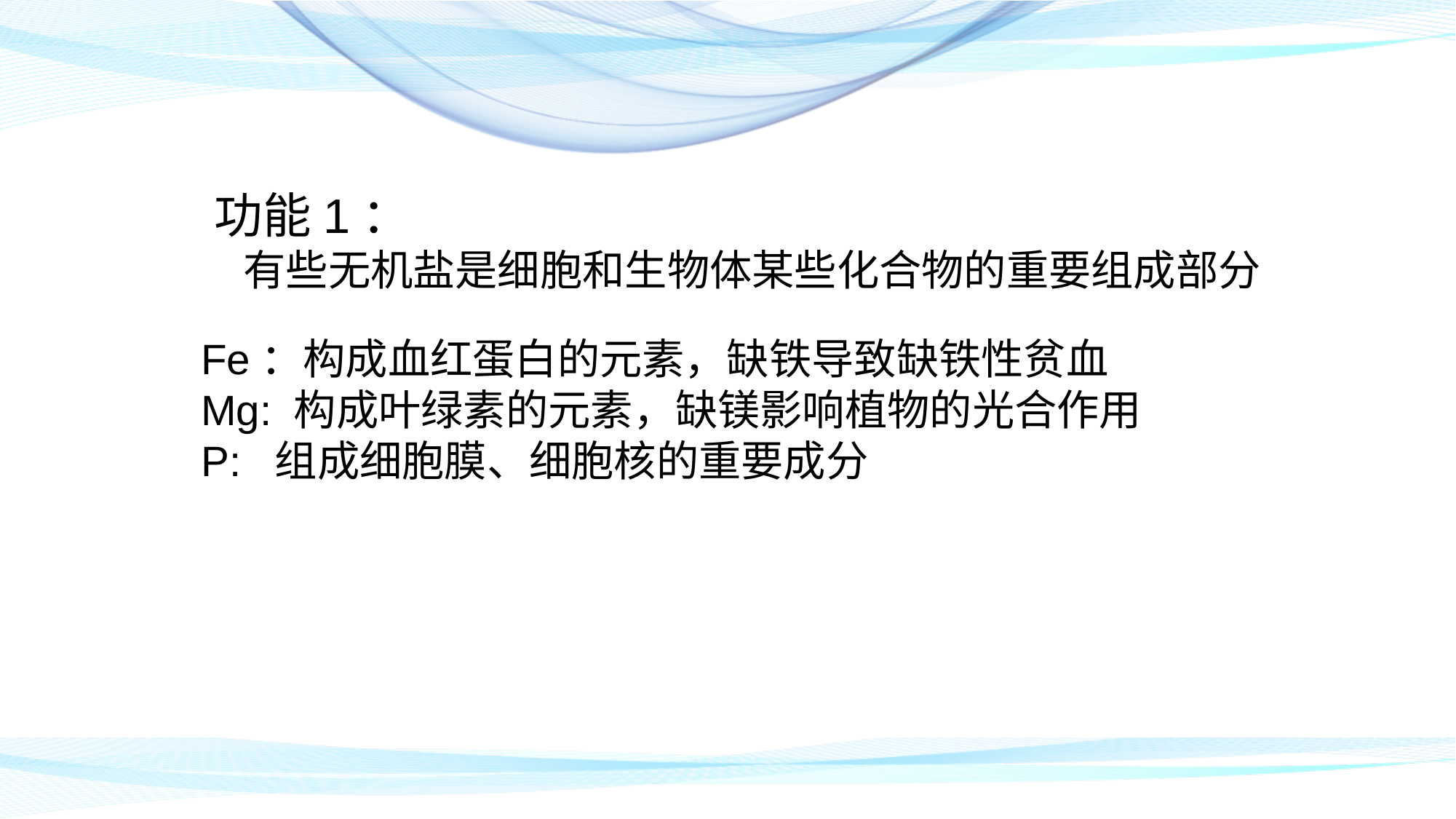

功能1：
  有些无机盐是细胞和生物体某些化合物的重要组成部分
Fe：构成血红蛋白的元素，缺铁导致缺铁性贫血
Mg: 构成叶绿素的元素，缺镁影响植物的光合作用
P:  组成细胞膜、细胞核的重要成分